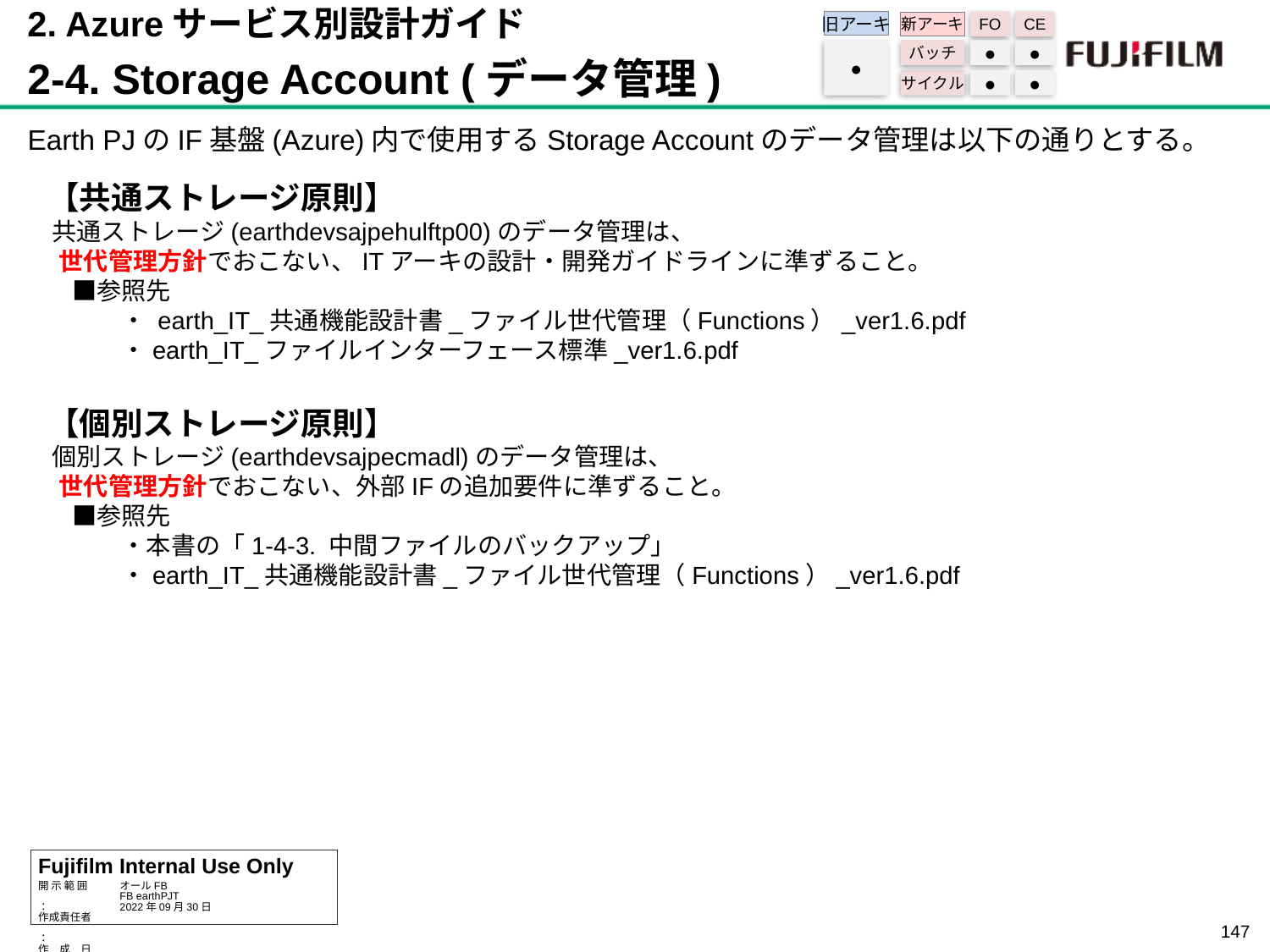

2. Azureサービス別設計ガイド
2-4. Storage Account (データ管理)
旧アーキ
FO
CE
新アーキ
バッチ
●
●
サイクル
●
●
●
Earth PJのIF基盤(Azure)内で使用するStorage Accountのデータ管理は以下の通りとする。
【共通ストレージ原則】
 共通ストレージ(earthdevsajpehulftp00)のデータ管理は、
 世代管理方針でおこない、ITアーキの設計・開発ガイドラインに準ずること。
　■参照先
　　　・ earth_IT_共通機能設計書_ファイル世代管理（Functions）_ver1.6.pdf
　　　・earth_IT_ファイルインターフェース標準_ver1.6.pdf

【個別ストレージ原則】
 個別ストレージ(earthdevsajpecmadl)のデータ管理は、
 世代管理方針でおこない、外部IFの追加要件に準ずること。
　■参照先
　　　・本書の「1-4-3. 中間ファイルのバックアップ」
　　　・earth_IT_共通機能設計書_ファイル世代管理（Functions）_ver1.6.pdf

147